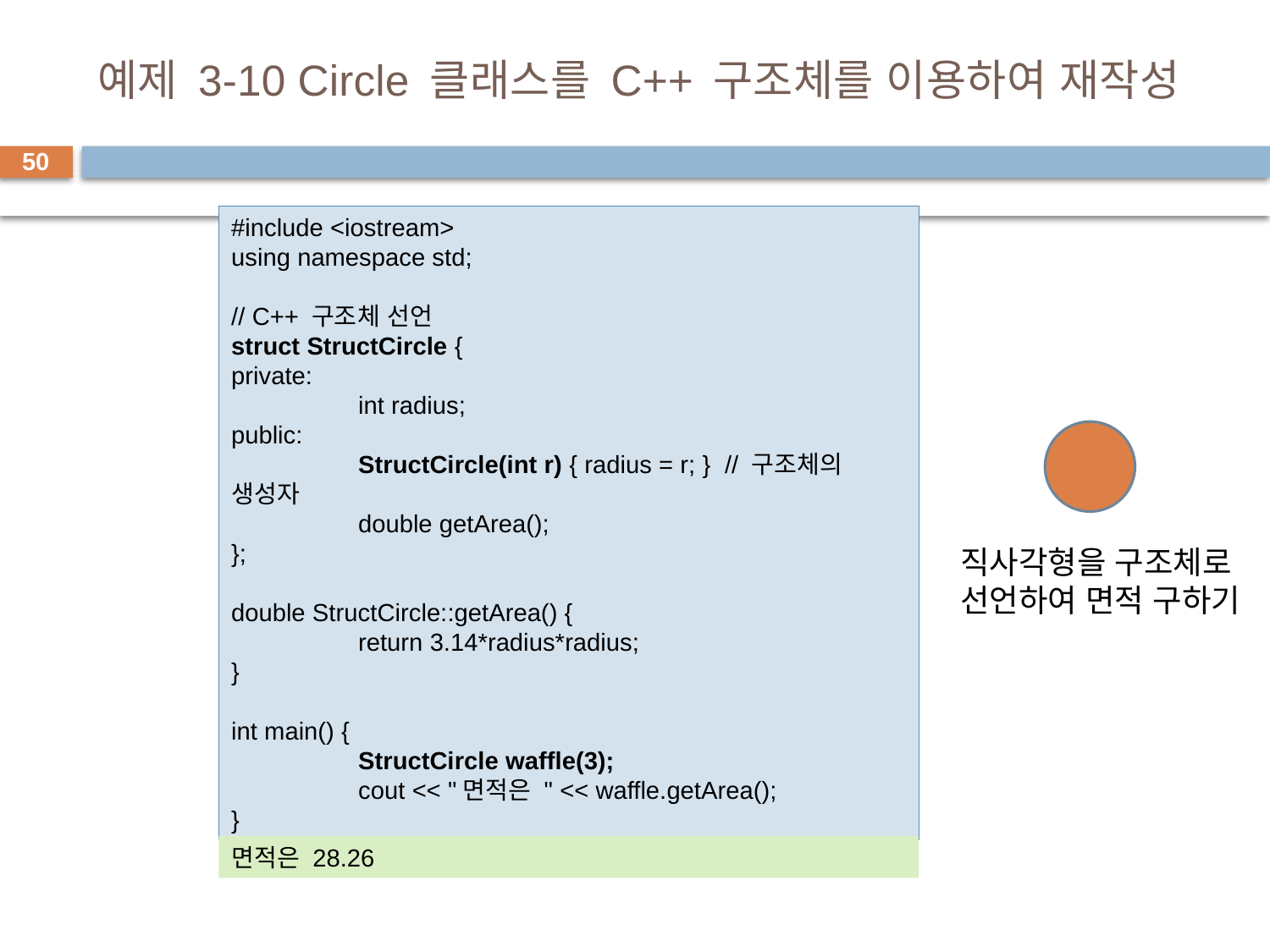

# 예제 3-10 Circle 클래스를 C++ 구조체를 이용하여 재작성
50
#include <iostream>
using namespace std;

// C++ 구조체 선언
struct StructCircle {
private:
	int radius;
public:
	StructCircle(int r) { radius = r; }  // 구조체의 생성자
	double getArea();
};

double StructCircle::getArea() {
	return 3.14*radius*radius;
}

int main() {
	StructCircle waffle(3);
	cout << "면적은 " << waffle.getArea();
}

직사각형을 구조체로
선언하여 면적 구하기
면적은 28.26